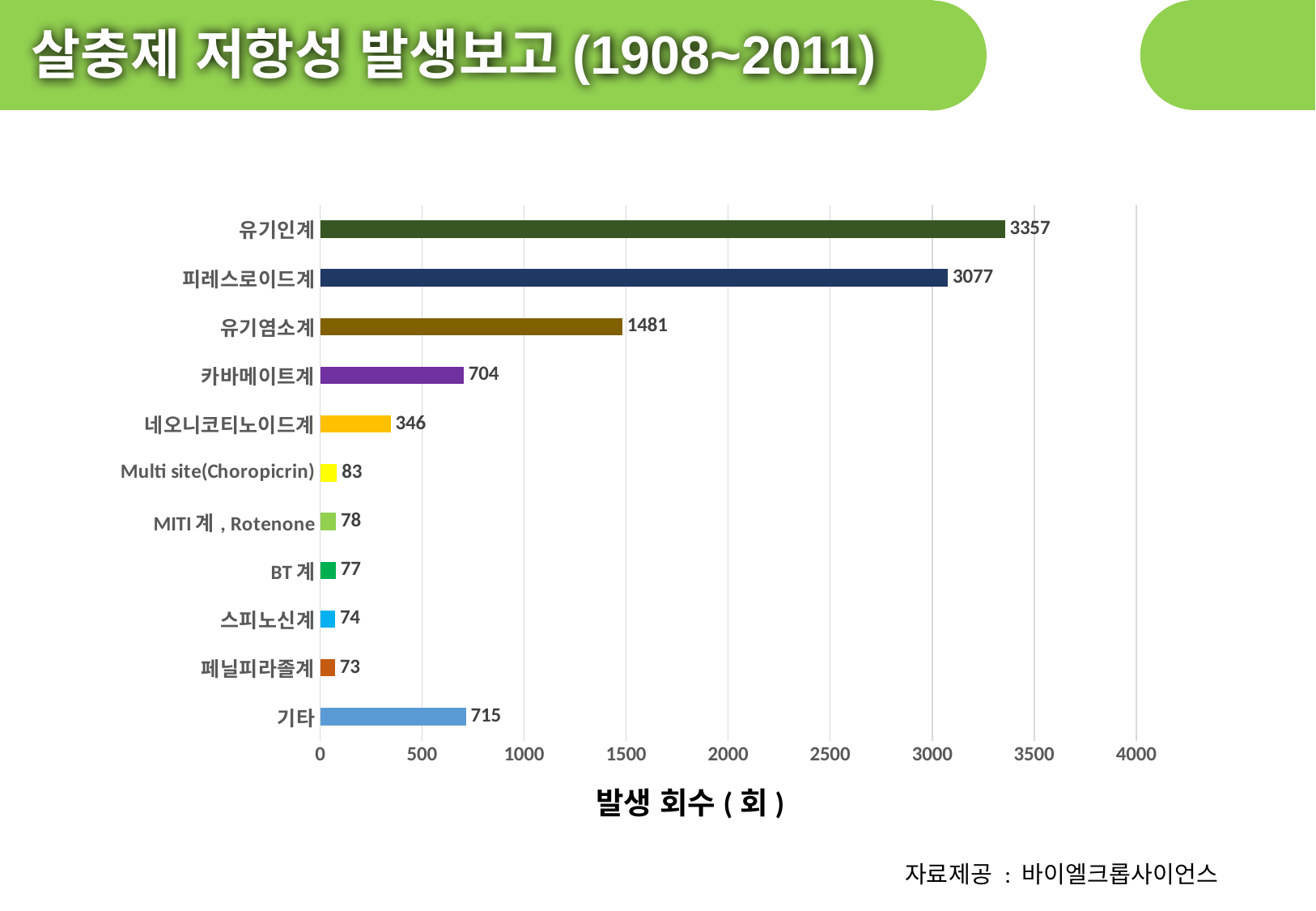

살충제 저항성 발생보고(1908~2011)

### Chart

| Category | 발생 획수(회) |
|---|---|
| 기타 | 715.0 |
| 페닐피라졸계 | 73.0 |
| 스피노신계 | 74.0 |
| BT계 | 77.0 |
| MITI계, Rotenone | 78.0 |
| Multi site(Choropicrin) | 83.0 |
| 네오니코티노이드계 | 346.0 |
| 카바메이트계 | 704.0 |
| 유기염소계 | 1481.0 |
| 피레스로이드계 | 3077.0 |
| 유기인계 | 3357.0 |
발생 회수(회)
자료제공 : 바이엘크롭사이언스